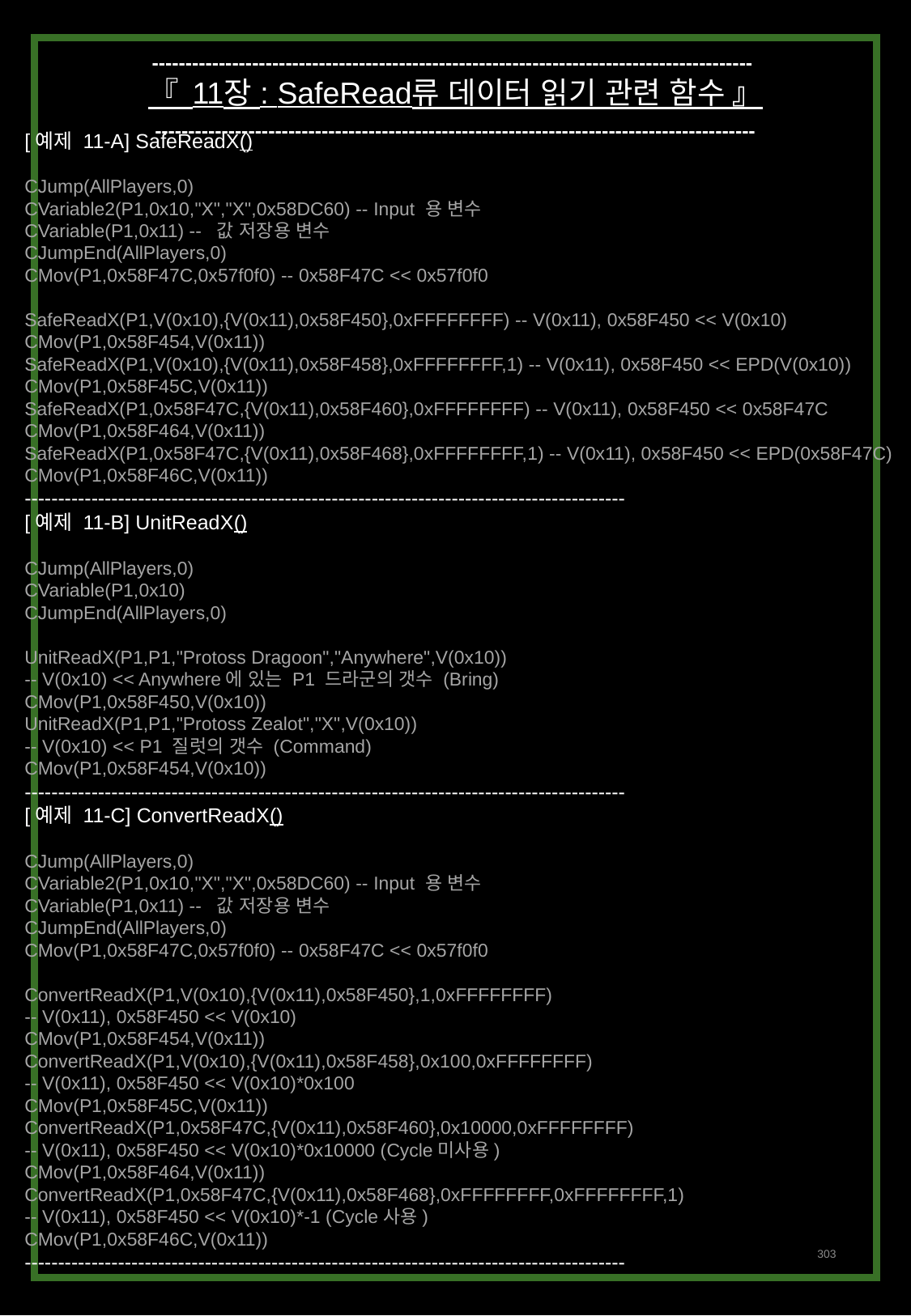

------------------------------------------------------------------------------------------
『  11장 : SafeRead류 데이터 읽기 관련 함수 』
------------------------------------------------------------------------------------------
[예제 11-A] SafeReadX()

CJump(AllPlayers,0)
CVariable2(P1,0x10,"X","X",0x58DC60) -- Input 용 변수
CVariable(P1,0x11) --  값 저장용 변수
CJumpEnd(AllPlayers,0)
CMov(P1,0x58F47C,0x57f0f0) -- 0x58F47C << 0x57f0f0

SafeReadX(P1,V(0x10),{V(0x11),0x58F450},0xFFFFFFFF) -- V(0x11), 0x58F450 << V(0x10)
CMov(P1,0x58F454,V(0x11))
SafeReadX(P1,V(0x10),{V(0x11),0x58F458},0xFFFFFFFF,1) -- V(0x11), 0x58F450 << EPD(V(0x10))
CMov(P1,0x58F45C,V(0x11))
SafeReadX(P1,0x58F47C,{V(0x11),0x58F460},0xFFFFFFFF) -- V(0x11), 0x58F450 << 0x58F47C
CMov(P1,0x58F464,V(0x11))
SafeReadX(P1,0x58F47C,{V(0x11),0x58F468},0xFFFFFFFF,1) -- V(0x11), 0x58F450 << EPD(0x58F47C)
CMov(P1,0x58F46C,V(0x11))
------------------------------------------------------------------------------------------
[예제 11-B] UnitReadX()

CJump(AllPlayers,0)
CVariable(P1,0x10)
CJumpEnd(AllPlayers,0)

UnitReadX(P1,P1,"Protoss Dragoon","Anywhere",V(0x10))
-- V(0x10) << Anywhere에 있는 P1 드라군의 갯수 (Bring)
CMov(P1,0x58F450,V(0x10))
UnitReadX(P1,P1,"Protoss Zealot","X",V(0x10))
-- V(0x10) << P1 질럿의 갯수 (Command)
CMov(P1,0x58F454,V(0x10))
------------------------------------------------------------------------------------------
[예제 11-C] ConvertReadX()

CJump(AllPlayers,0)
CVariable2(P1,0x10,"X","X",0x58DC60) -- Input 용 변수
CVariable(P1,0x11) --  값 저장용 변수
CJumpEnd(AllPlayers,0)
CMov(P1,0x58F47C,0x57f0f0) -- 0x58F47C << 0x57f0f0

ConvertReadX(P1,V(0x10),{V(0x11),0x58F450},1,0xFFFFFFFF)
-- V(0x11), 0x58F450 << V(0x10)
CMov(P1,0x58F454,V(0x11))
ConvertReadX(P1,V(0x10),{V(0x11),0x58F458},0x100,0xFFFFFFFF)
-- V(0x11), 0x58F450 << V(0x10)*0x100
CMov(P1,0x58F45C,V(0x11))
ConvertReadX(P1,0x58F47C,{V(0x11),0x58F460},0x10000,0xFFFFFFFF)
-- V(0x11), 0x58F450 << V(0x10)*0x10000 (Cycle미사용)
CMov(P1,0x58F464,V(0x11))
ConvertReadX(P1,0x58F47C,{V(0x11),0x58F468},0xFFFFFFFF,0xFFFFFFFF,1)
-- V(0x11), 0x58F450 << V(0x10)*-1 (Cycle사용)
CMov(P1,0x58F46C,V(0x11))
------------------------------------------------------------------------------------------
303